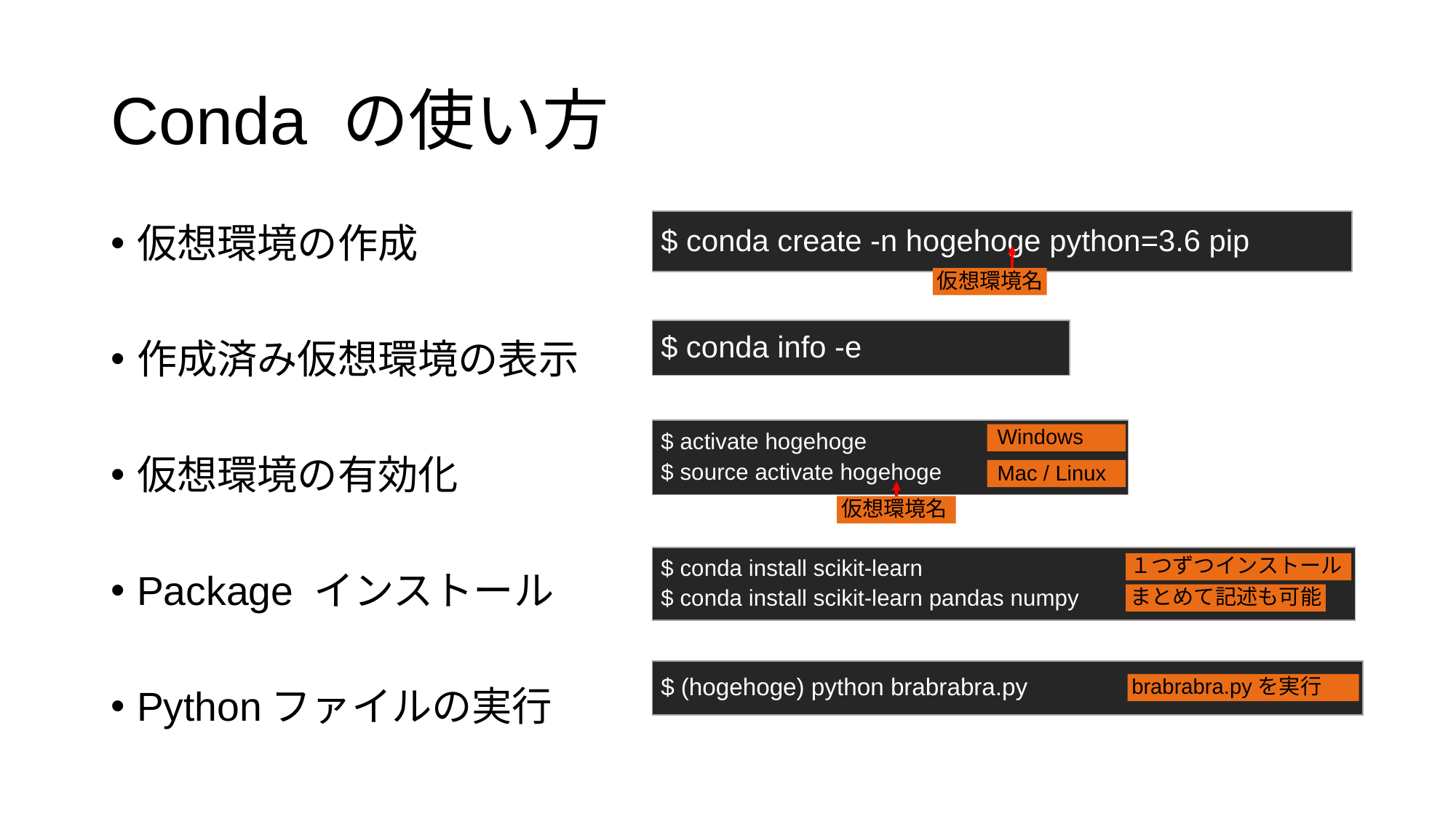

# Conda の使い方
$ conda create -n hogehoge python=3.6 pip
仮想環境の作成

作成済み仮想環境の表示

仮想環境の有効化

Package インストール

Pythonファイルの実行
仮想環境名
$ conda info -e
$ activate hogehoge
$ source activate hogehoge
 Windows
 Mac / Linux
仮想環境名
$ conda install scikit-learn
$ conda install scikit-learn pandas numpy
１つずつインストール
まとめて記述も可能
$ (hogehoge) python brabrabra.py
brabrabra.pyを実行